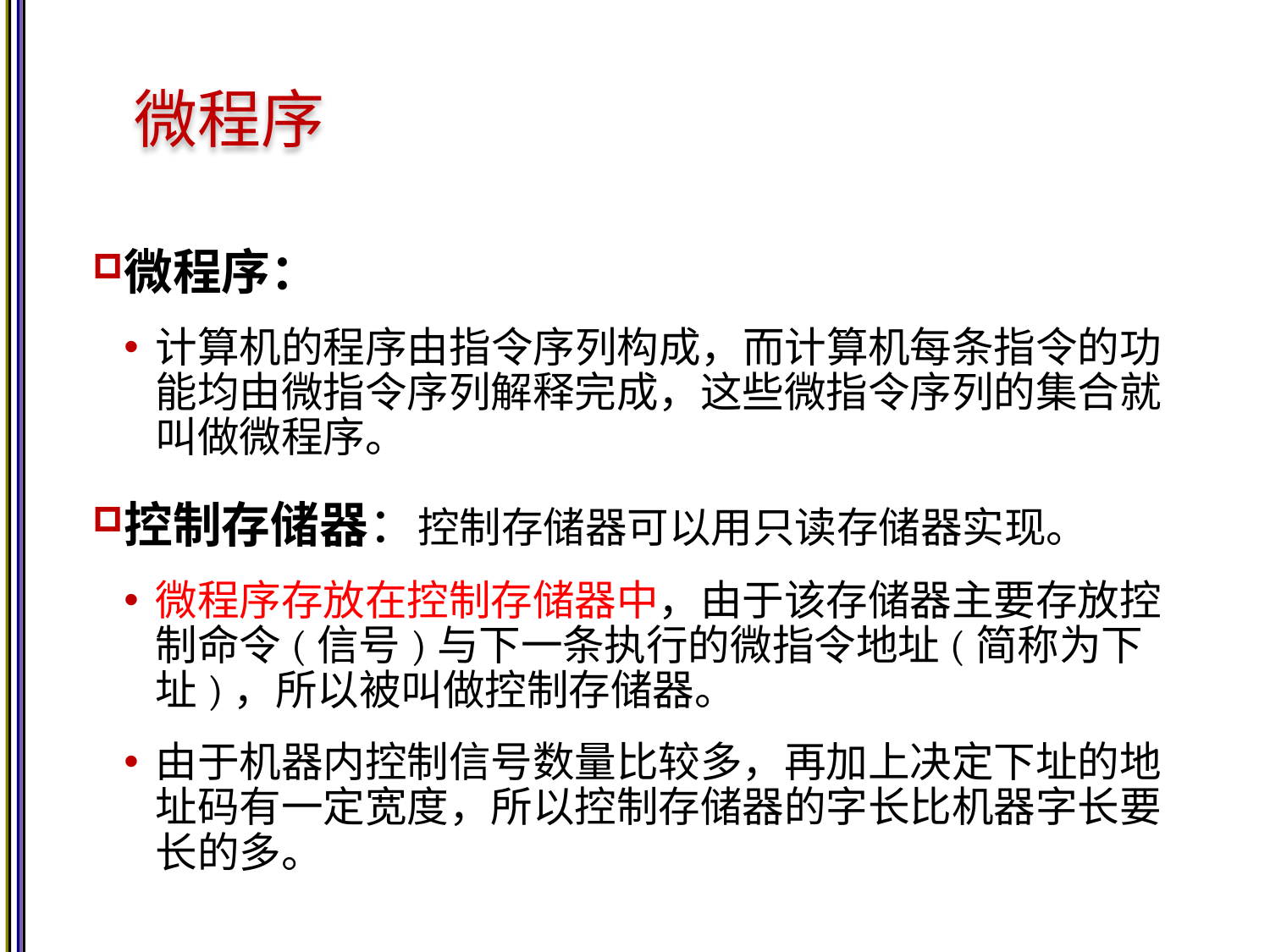

# 微程序
微程序：
计算机的程序由指令序列构成，而计算机每条指令的功能均由微指令序列解释完成，这些微指令序列的集合就叫做微程序。
控制存储器：控制存储器可以用只读存储器实现。
微程序存放在控制存储器中，由于该存储器主要存放控制命令(信号)与下一条执行的微指令地址(简称为下址)，所以被叫做控制存储器。
由于机器内控制信号数量比较多，再加上决定下址的地址码有一定宽度，所以控制存储器的字长比机器字长要长的多。
55